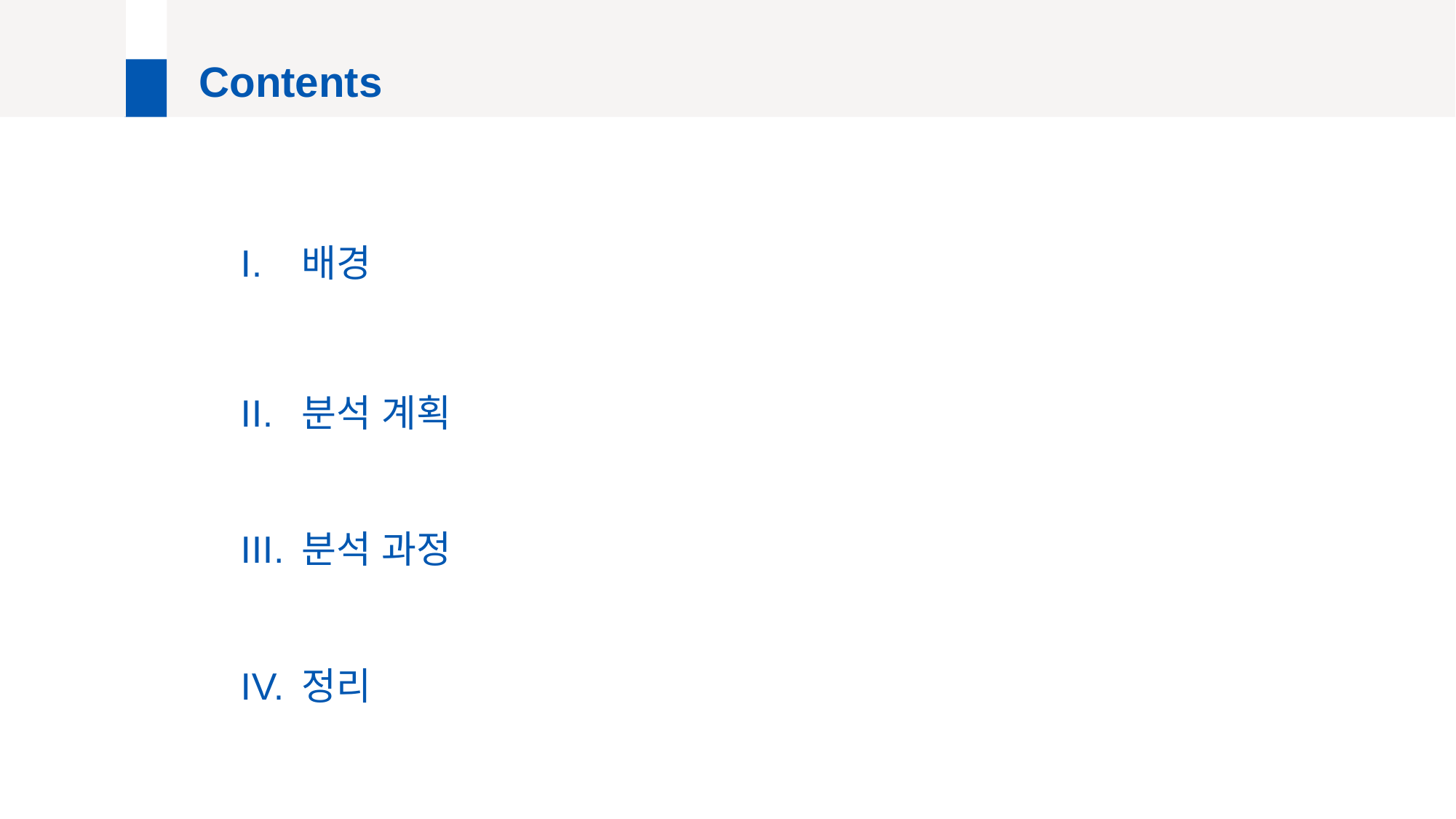

# Contents
배경

분석 계획

분석 과정

정리